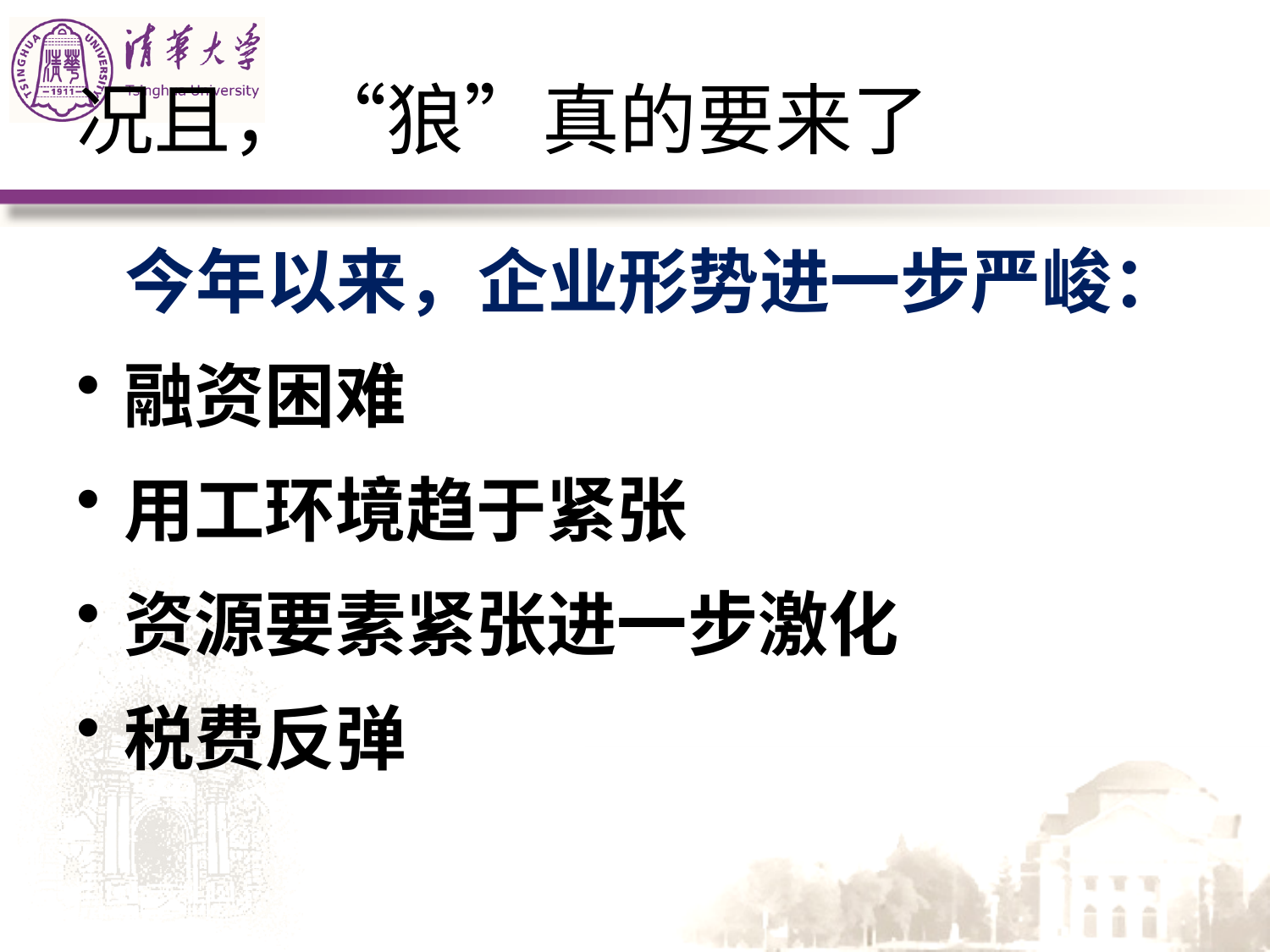

# 况且，“狼”真的要来了
  今年以来，企业形势进一步严峻：
融资困难
用工环境趋于紧张
资源要素紧张进一步激化
税费反弹